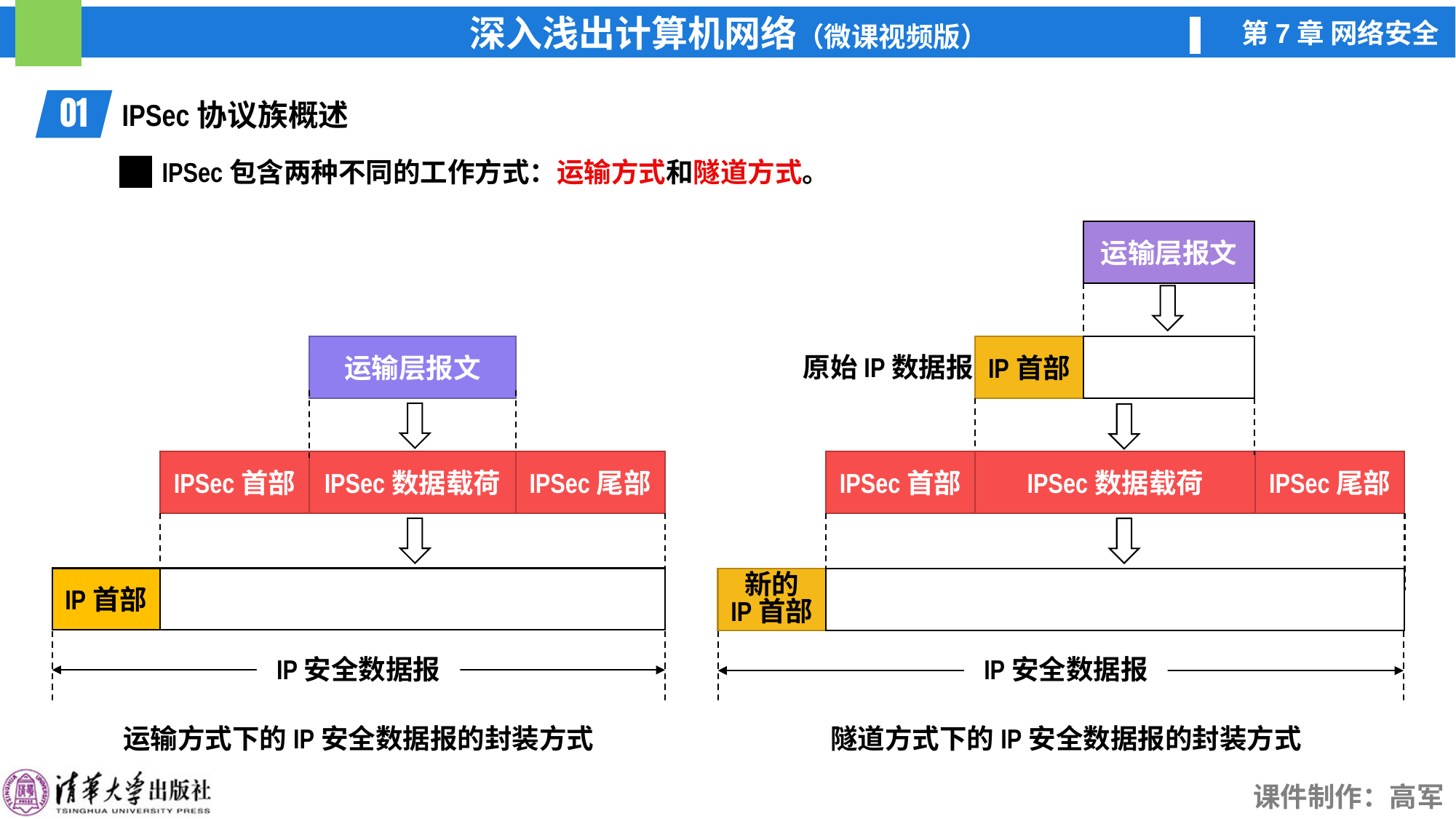

01
IPSec协议族概述
IPSec包含两种不同的工作方式：运输方式和隧道方式。

运输层报文

数据载荷
运输层报文
IP首部
原始IP数据报

IPSec数据载荷

IPSec数据载荷
IPSec首部
IPSec尾部
IPSec首部
IPSec尾部

数据载荷

数据载荷
IP首部
新的
IP首部
IP安全数据报
IP安全数据报
运输方式下的IP安全数据报的封装方式
隧道方式下的IP安全数据报的封装方式